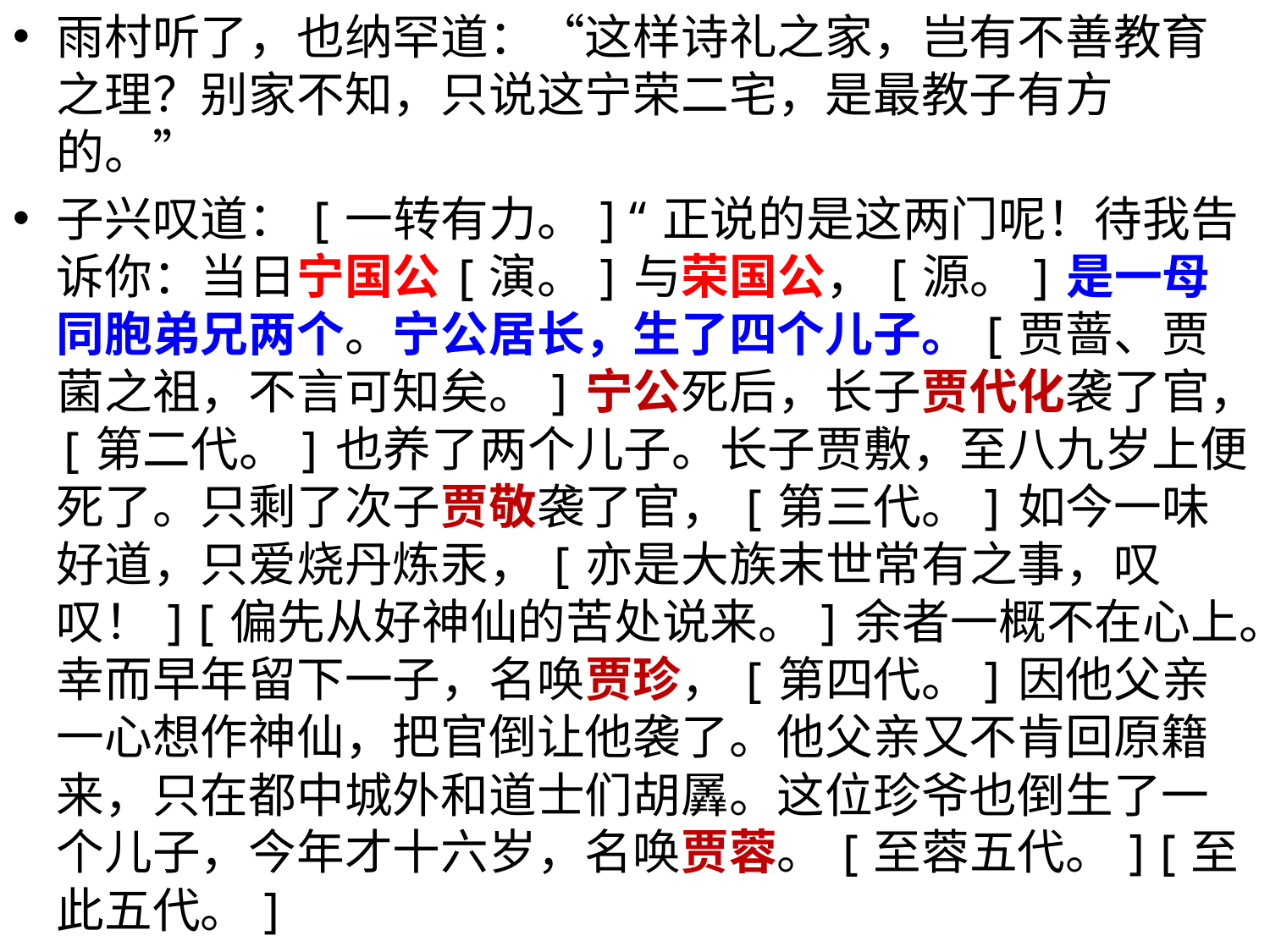

雨村听了，也纳罕道：“这样诗礼之家，岂有不善教育之理？别家不知，只说这宁荣二宅，是最教子有方的。”
子兴叹道：[一转有力。]“正说的是这两门呢！待我告诉你：当日宁国公[演。]与荣国公，[源。]是一母同胞弟兄两个。宁公居长，生了四个儿子。[贾蔷、贾菌之祖，不言可知矣。]宁公死后，长子贾代化袭了官，[第二代。]也养了两个儿子。长子贾敷，至八九岁上便死了。只剩了次子贾敬袭了官，[第三代。]如今一味好道，只爱烧丹炼汞，[亦是大族末世常有之事，叹叹！][偏先从好神仙的苦处说来。]余者一概不在心上。幸而早年留下一子，名唤贾珍，[第四代。]因他父亲一心想作神仙，把官倒让他袭了。他父亲又不肯回原籍来，只在都中城外和道士们胡羼。这位珍爷也倒生了一个儿子，今年才十六岁，名唤贾蓉。[至蓉五代。][至此五代。]